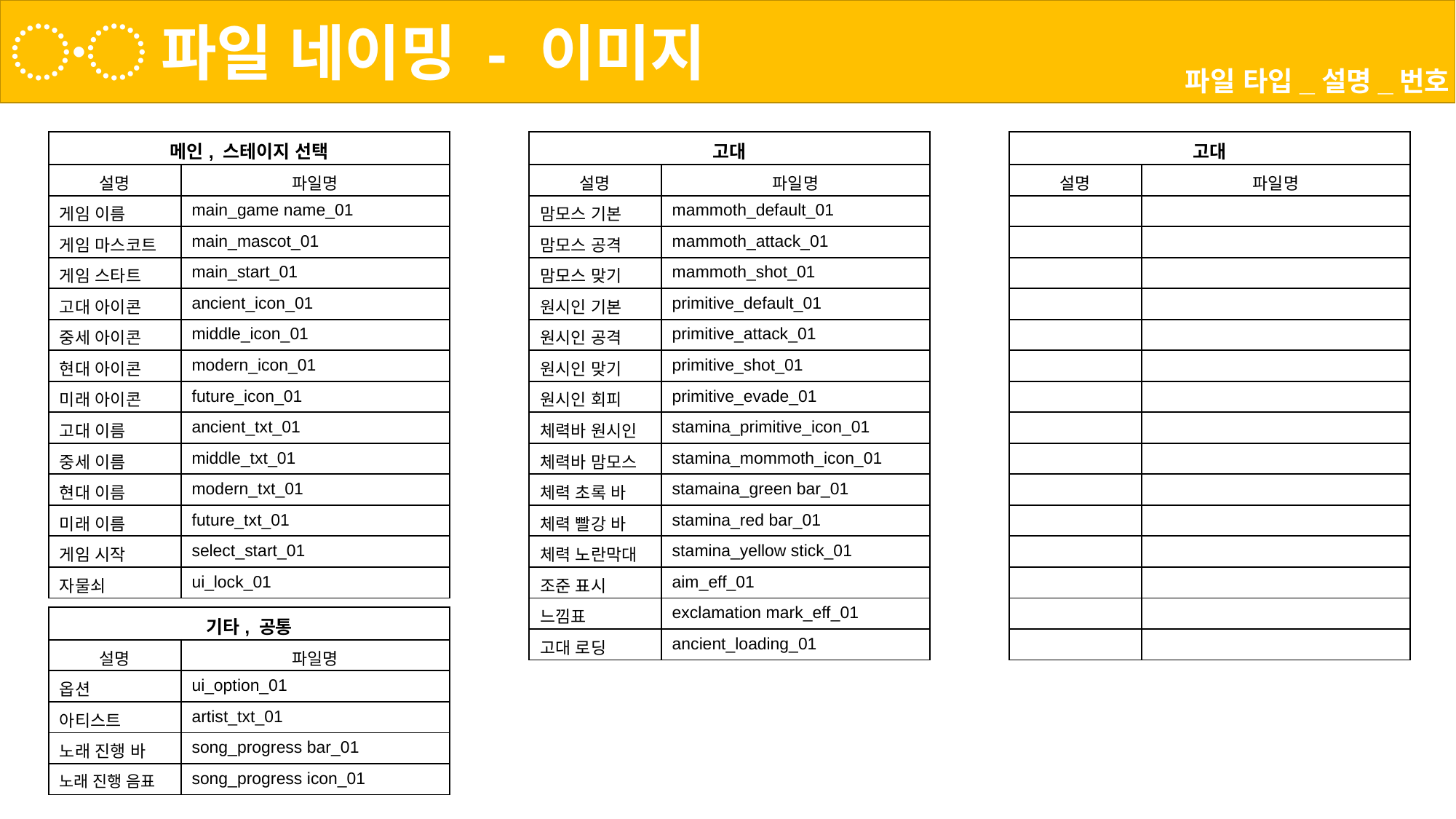

〮 파일 네이밍 - 이미지
파일 타입_설명_번호
| 메인, 스테이지 선택 |  |
| --- | --- |
| 설명 | 파일명 |
| 게임 이름 | main\_game name\_01 |
| 게임 마스코트 | main\_mascot\_01 |
| 게임 스타트 | main\_start\_01 |
| 고대 아이콘 | ancient\_icon\_01 |
| 중세 아이콘 | middle\_icon\_01 |
| 현대 아이콘 | modern\_icon\_01 |
| 미래 아이콘 | future\_icon\_01 |
| 고대 이름 | ancient\_txt\_01 |
| 중세 이름 | middle\_txt\_01 |
| 현대 이름 | modern\_txt\_01 |
| 미래 이름 | future\_txt\_01 |
| 게임 시작 | select\_start\_01 |
| 자물쇠 | ui\_lock\_01 |
| 고대 |  |
| --- | --- |
| 설명 | 파일명 |
| 맘모스 기본 | mammoth\_default\_01 |
| 맘모스 공격 | mammoth\_attack\_01 |
| 맘모스 맞기 | mammoth\_shot\_01 |
| 원시인 기본 | primitive\_default\_01 |
| 원시인 공격 | primitive\_attack\_01 |
| 원시인 맞기 | primitive\_shot\_01 |
| 원시인 회피 | primitive\_evade\_01 |
| 체력바 원시인 | stamina\_primitive\_icon\_01 |
| 체력바 맘모스 | stamina\_mommoth\_icon\_01 |
| 체력 초록 바 | stamaina\_green bar\_01 |
| 체력 빨강 바 | stamina\_red bar\_01 |
| 체력 노란막대 | stamina\_yellow stick\_01 |
| 조준 표시 | aim\_eff\_01 |
| 느낌표 | exclamation mark\_eff\_01 |
| 고대 로딩 | ancient\_loading\_01 |
| 고대 |  |
| --- | --- |
| 설명 | 파일명 |
|  |  |
|  |  |
|  |  |
|  |  |
|  |  |
|  |  |
|  |  |
|  |  |
|  |  |
|  |  |
|  |  |
|  |  |
|  |  |
|  |  |
|  |  |
| 기타, 공통 |  |
| --- | --- |
| 설명 | 파일명 |
| 옵션 | ui\_option\_01 |
| 아티스트 | artist\_txt\_01 |
| 노래 진행 바 | song\_progress bar\_01 |
| 노래 진행 음표 | song\_progress icon\_01 |